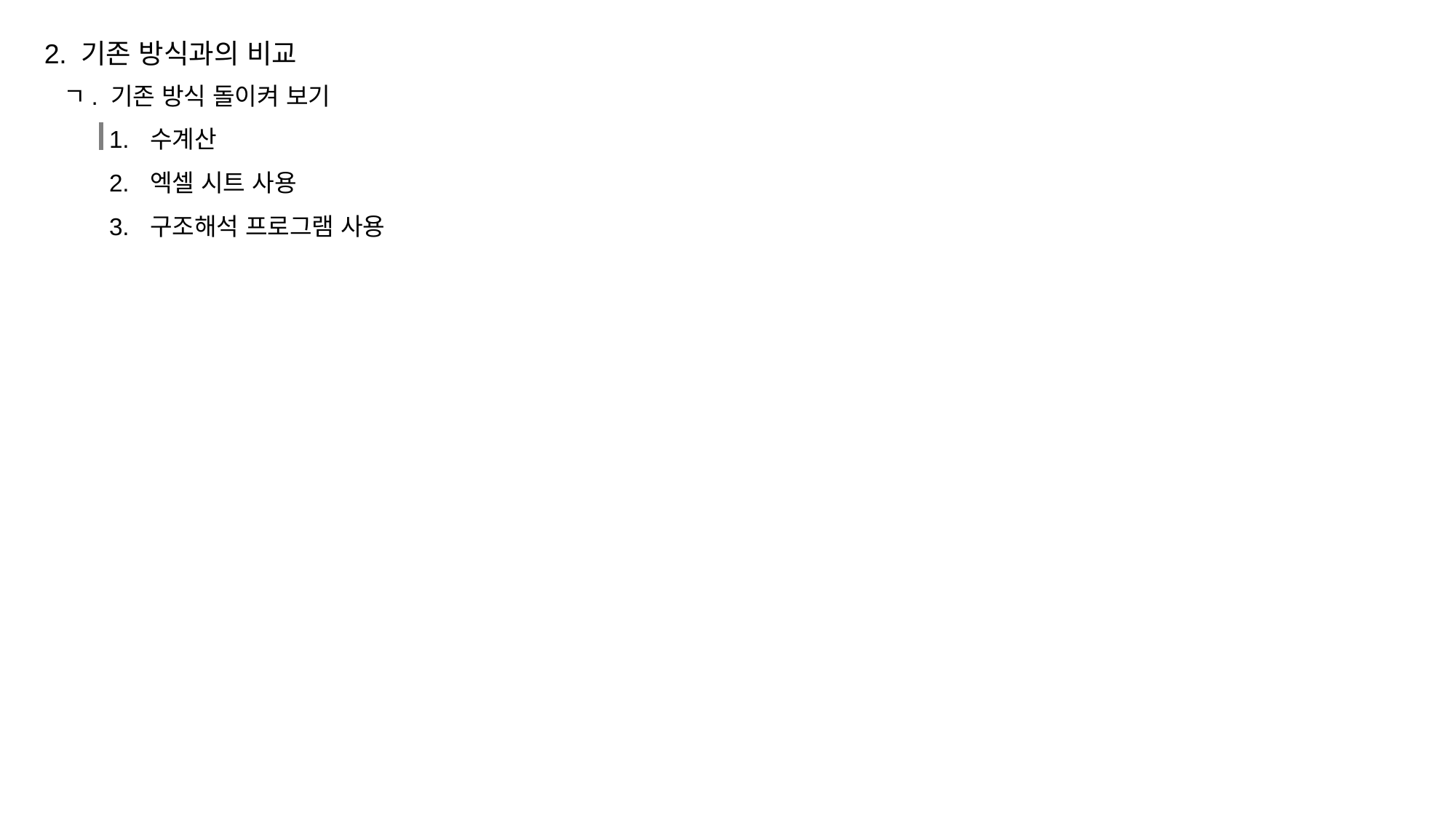

2. 기존 방식과의 비교
ㄱ. 기존 방식 돌이켜 보기
수계산
엑셀 시트 사용
구조해석 프로그램 사용